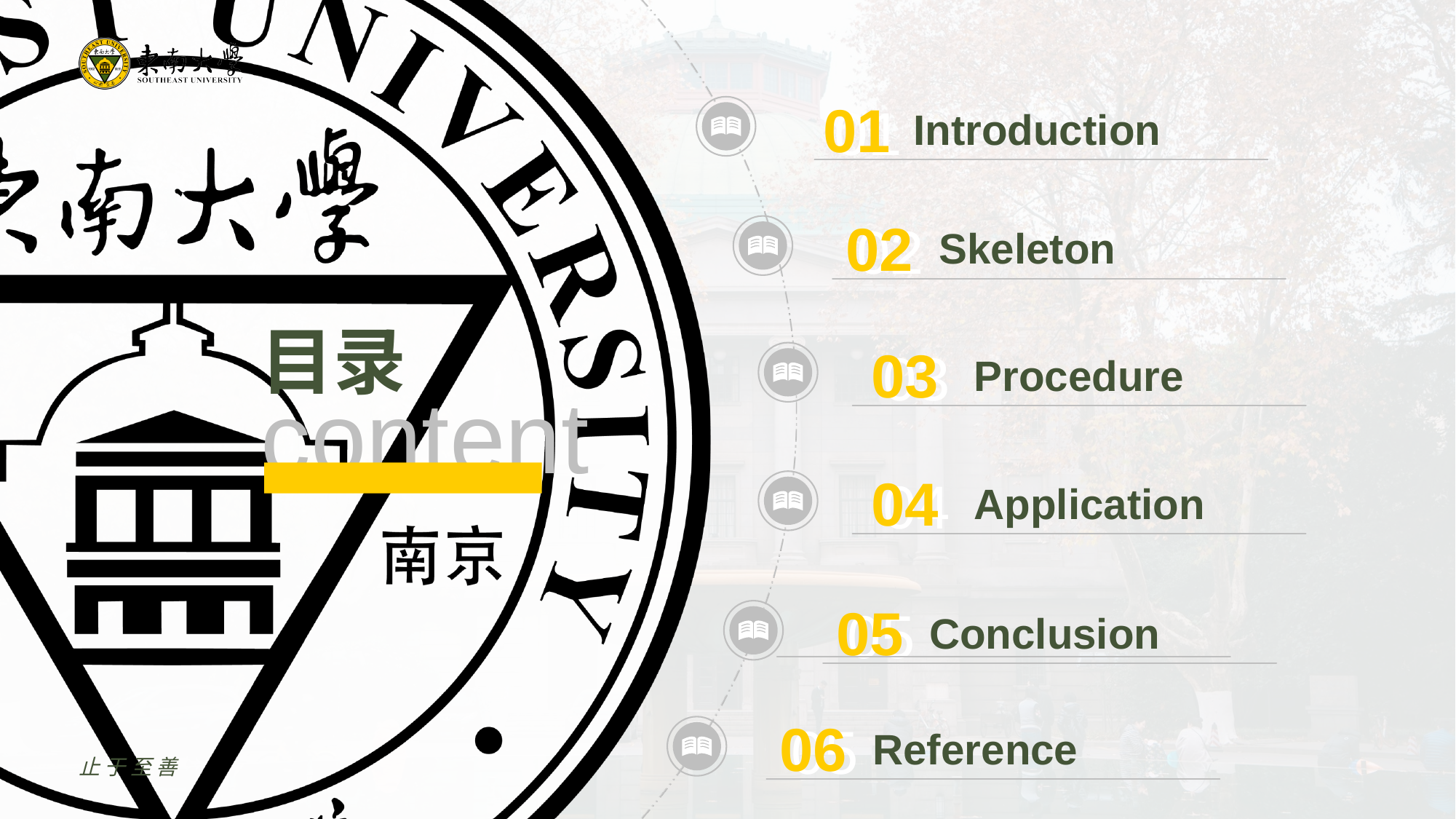

01
01

Introduction
02
02

Skeleton
03
03

Procedure
04
04

Application

05
05

Conclusion
06
05

Reference
止于至善